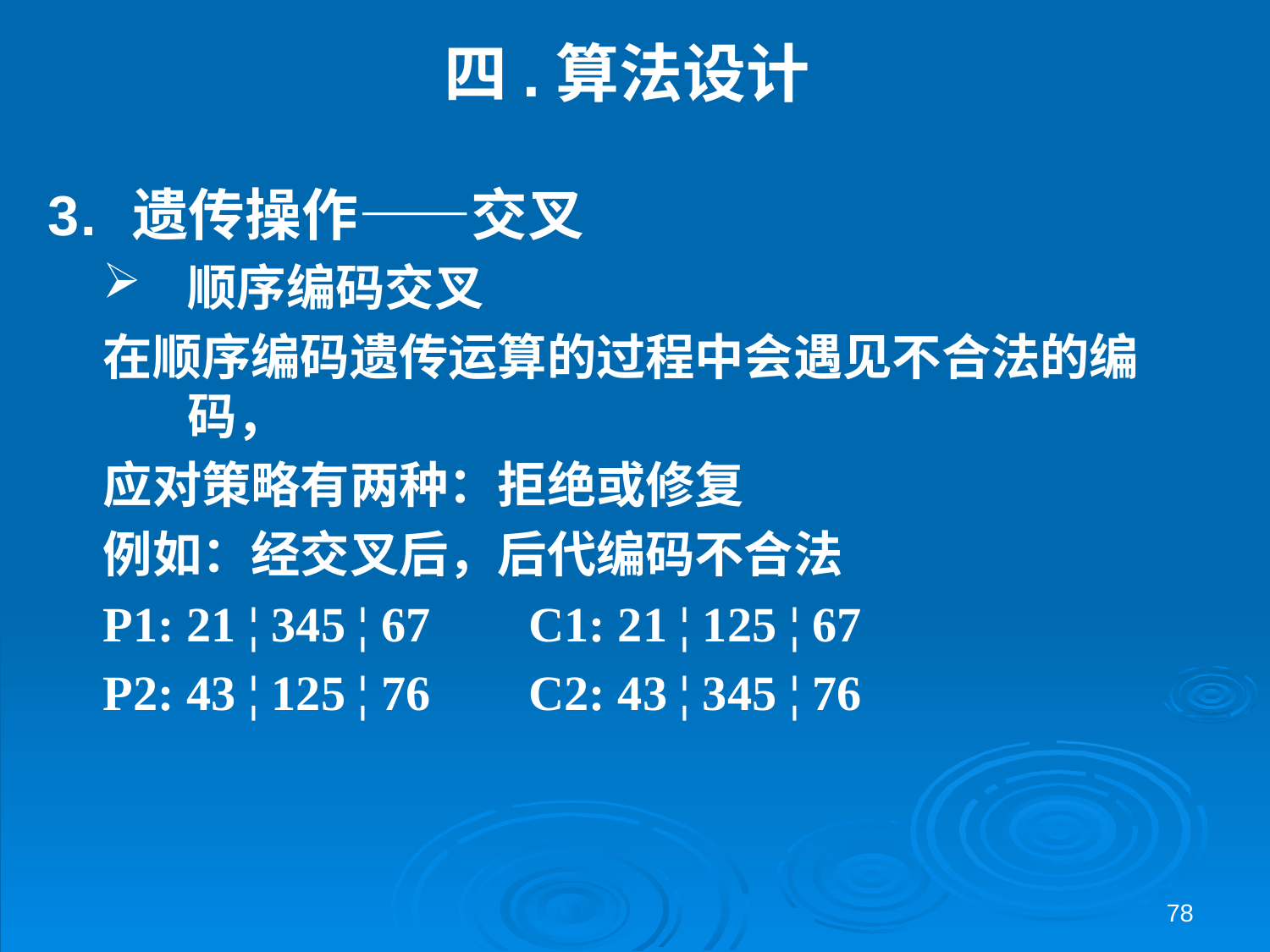

# 四.算法设计
遗传操作——交叉
顺序编码交叉
在顺序编码遗传运算的过程中会遇见不合法的编码，
应对策略有两种：拒绝或修复
例如：经交叉后，后代编码不合法
P1: 21 ¦ 345 ¦ 67        C1: 21 ¦ 125 ¦ 67
P2: 43 ¦ 125 ¦ 76        C2: 43 ¦ 345 ¦ 76
78